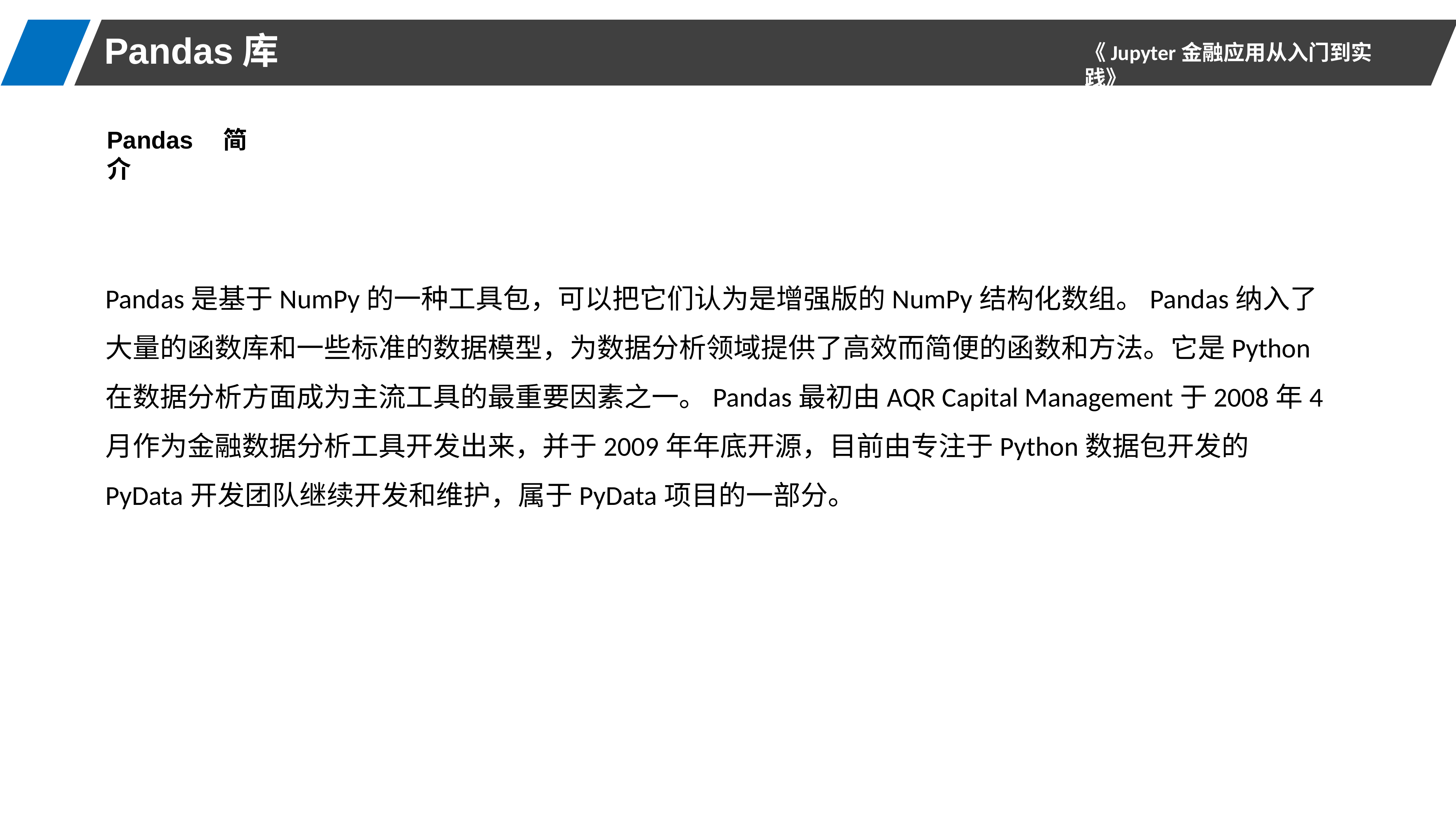

Pandas库
Pandas简介
Pandas是基于NumPy的一种工具包，可以把它们认为是增强版的NumPy结构化数组。Pandas纳入了大量的函数库和一些标准的数据模型，为数据分析领域提供了高效而简便的函数和方法。它是Python在数据分析方面成为主流工具的最重要因素之一。Pandas最初由AQR Capital Management于2008年4月作为金融数据分析工具开发出来，并于2009年年底开源，目前由专注于Python数据包开发的PyData开发团队继续开发和维护，属于PyData项目的一部分。